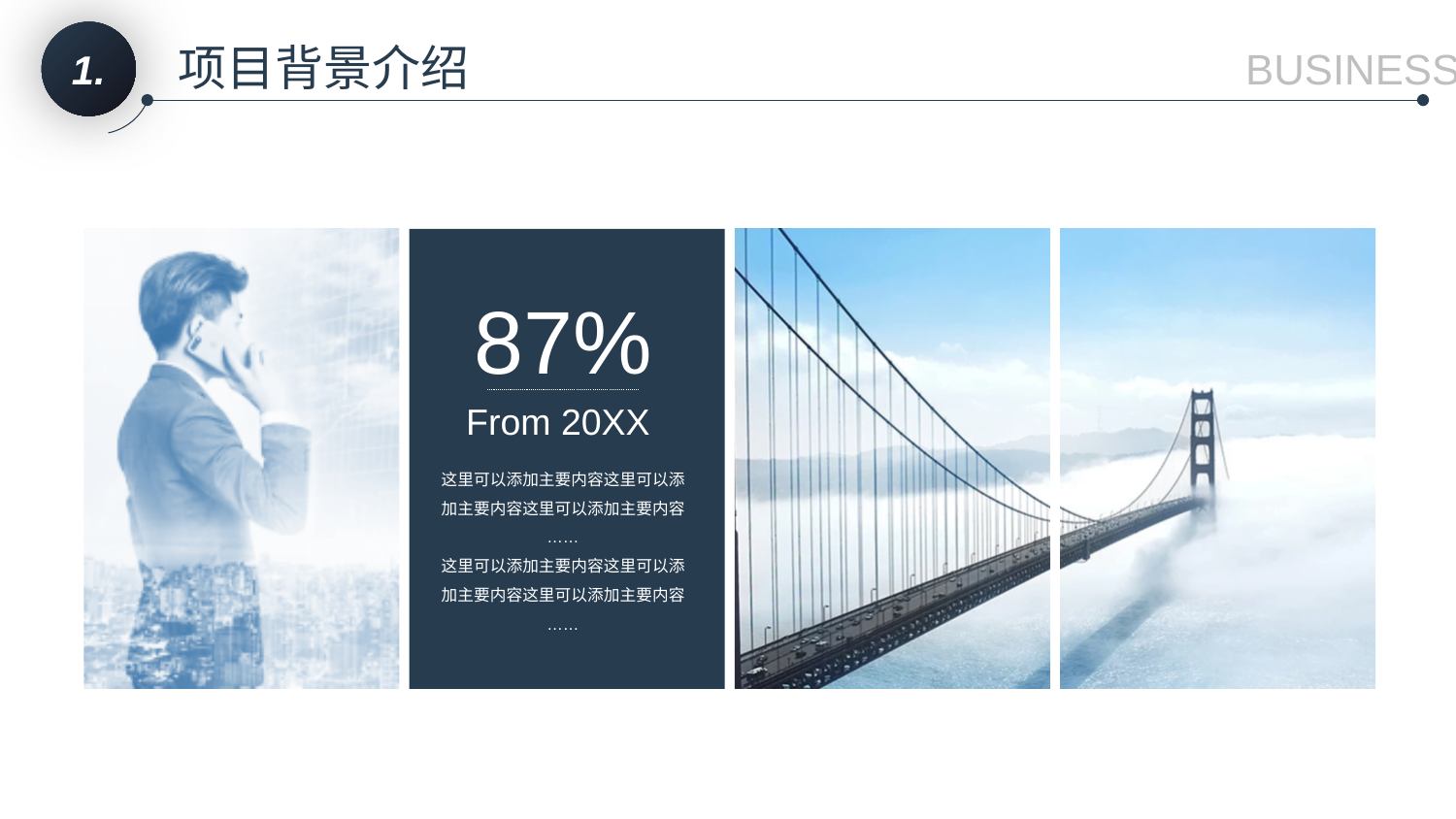

1.

项目背景介绍
BUSINESS

87%
From 20XX
这里可以添加主要内容这里可以添加主要内容这里可以添加主要内容
……
这里可以添加主要内容这里可以添加主要内容这里可以添加主要内容
……